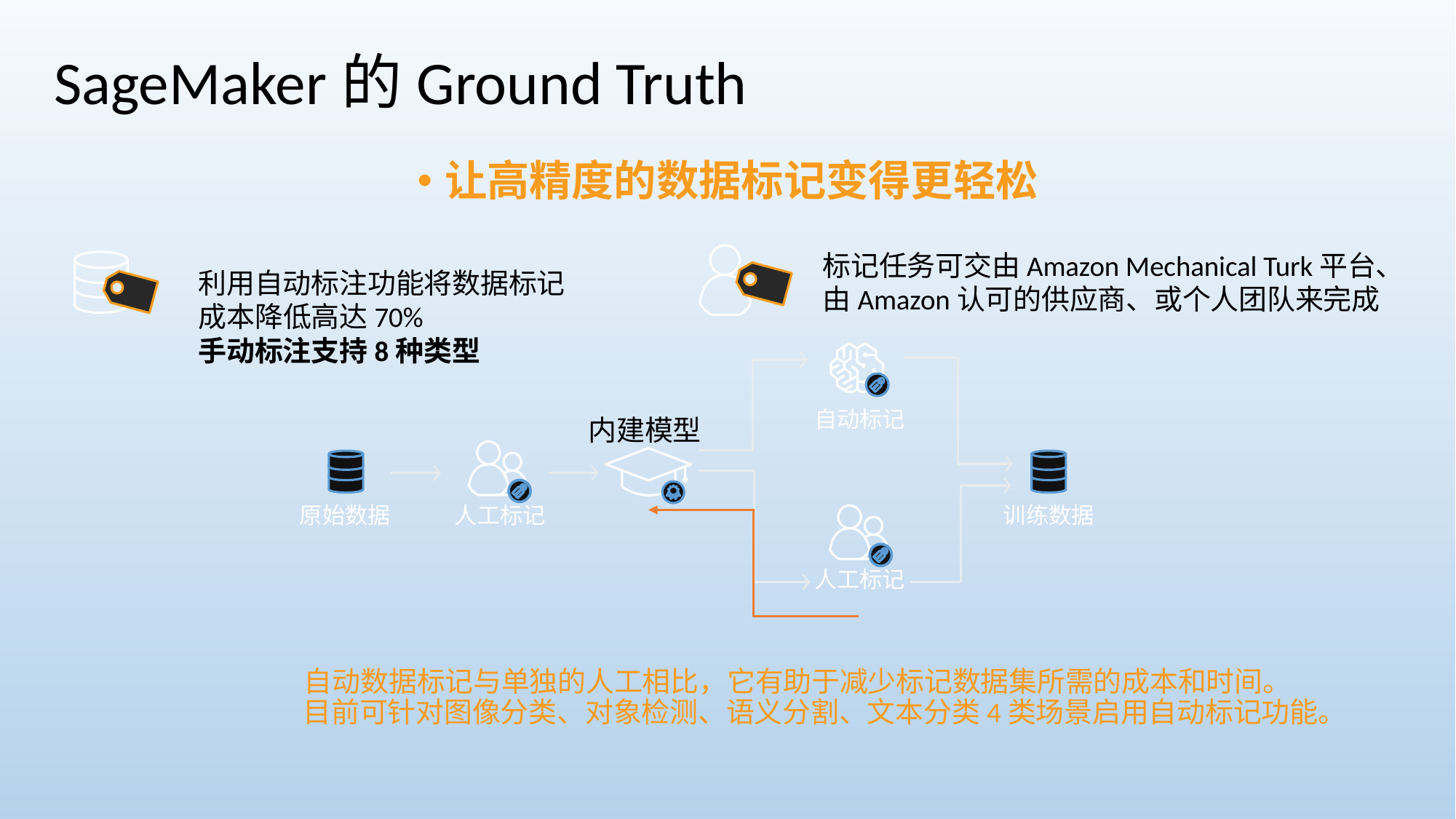

# SageMaker的Ground Truth
让高精度的数据标记变得更轻松

标记任务可交由Amazon Mechanical Turk平台、由Amazon认可的供应商、或个人团队来完成

利用自动标注功能将数据标记
成本降低高达70%
手动标注支持8种类型

自动标记

原始数据
人工标记
训练数据
人工标记

内建模型
自动数据标记与单独的人工相比，它有助于减少标记数据集所需的成本和时间。
目前可针对图像分类、对象检测、语义分割、文本分类4类场景启用自动标记功能。